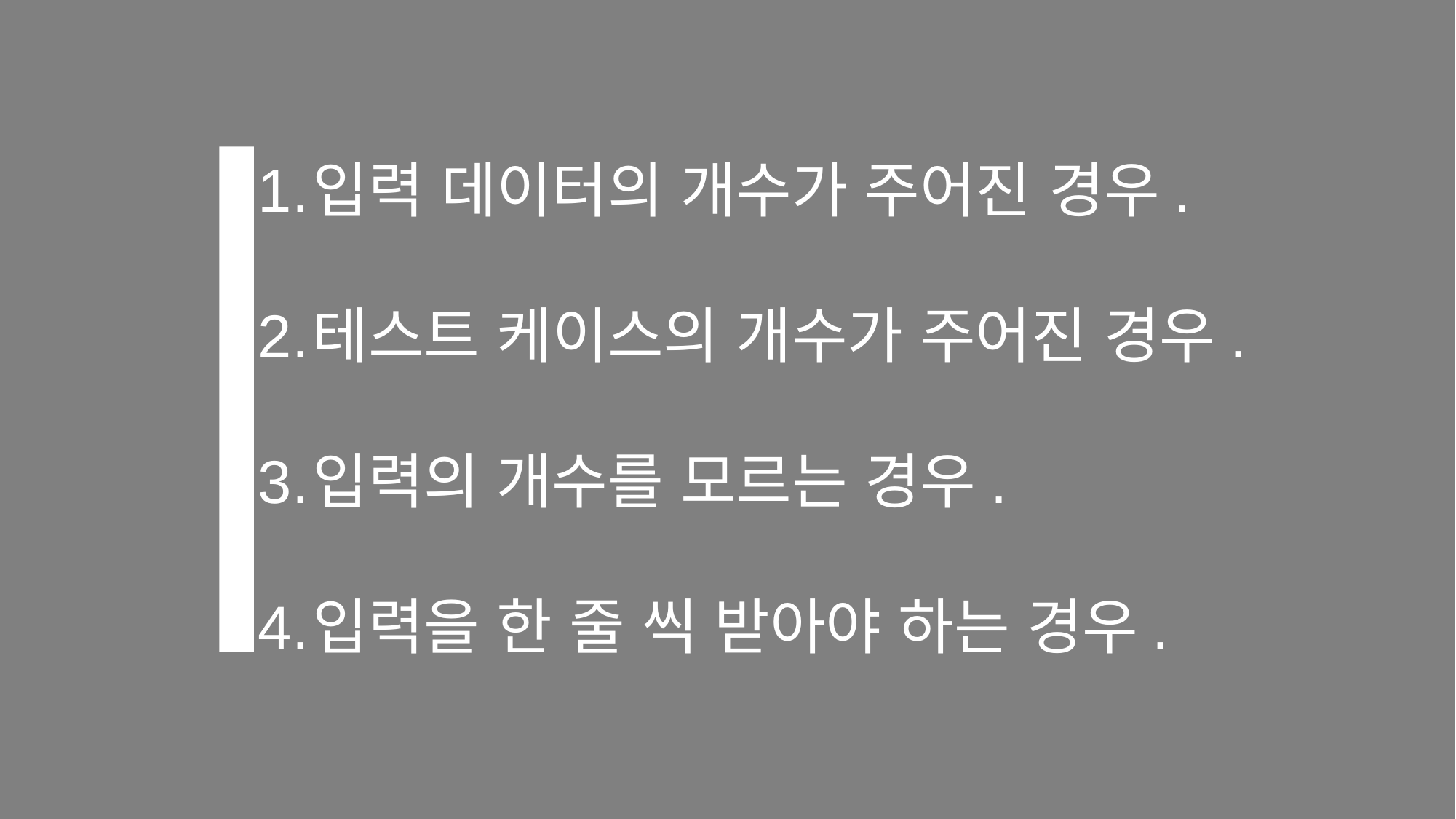

입력 데이터의 개수가 주어진 경우.

테스트 케이스의 개수가 주어진 경우.

입력의 개수를 모르는 경우.

입력을 한 줄 씩 받아야 하는 경우.